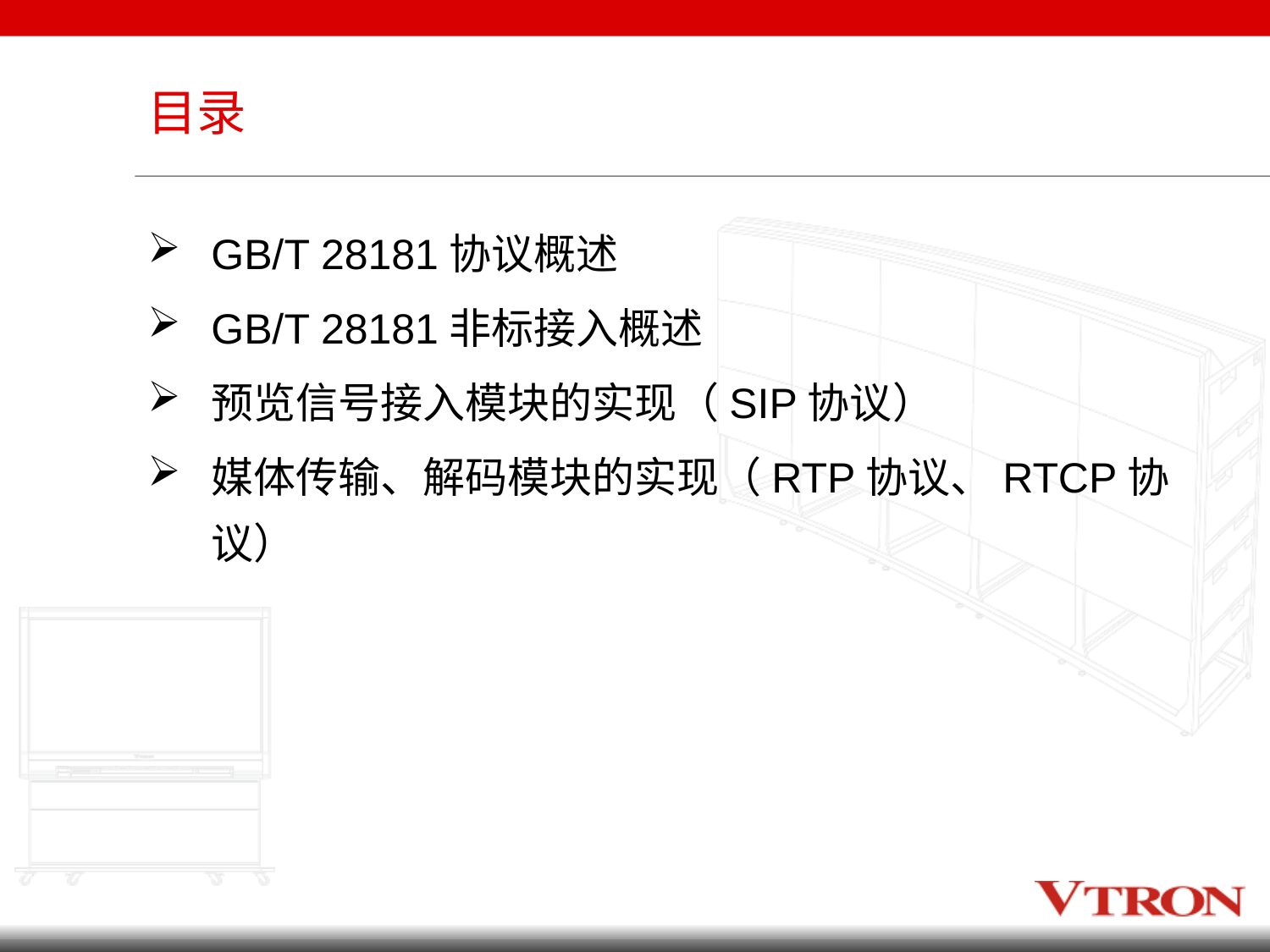

# 目录
GB/T 28181协议概述
GB/T 28181非标接入概述
预览信号接入模块的实现（SIP协议）
媒体传输、解码模块的实现（RTP协议、RTCP协议）